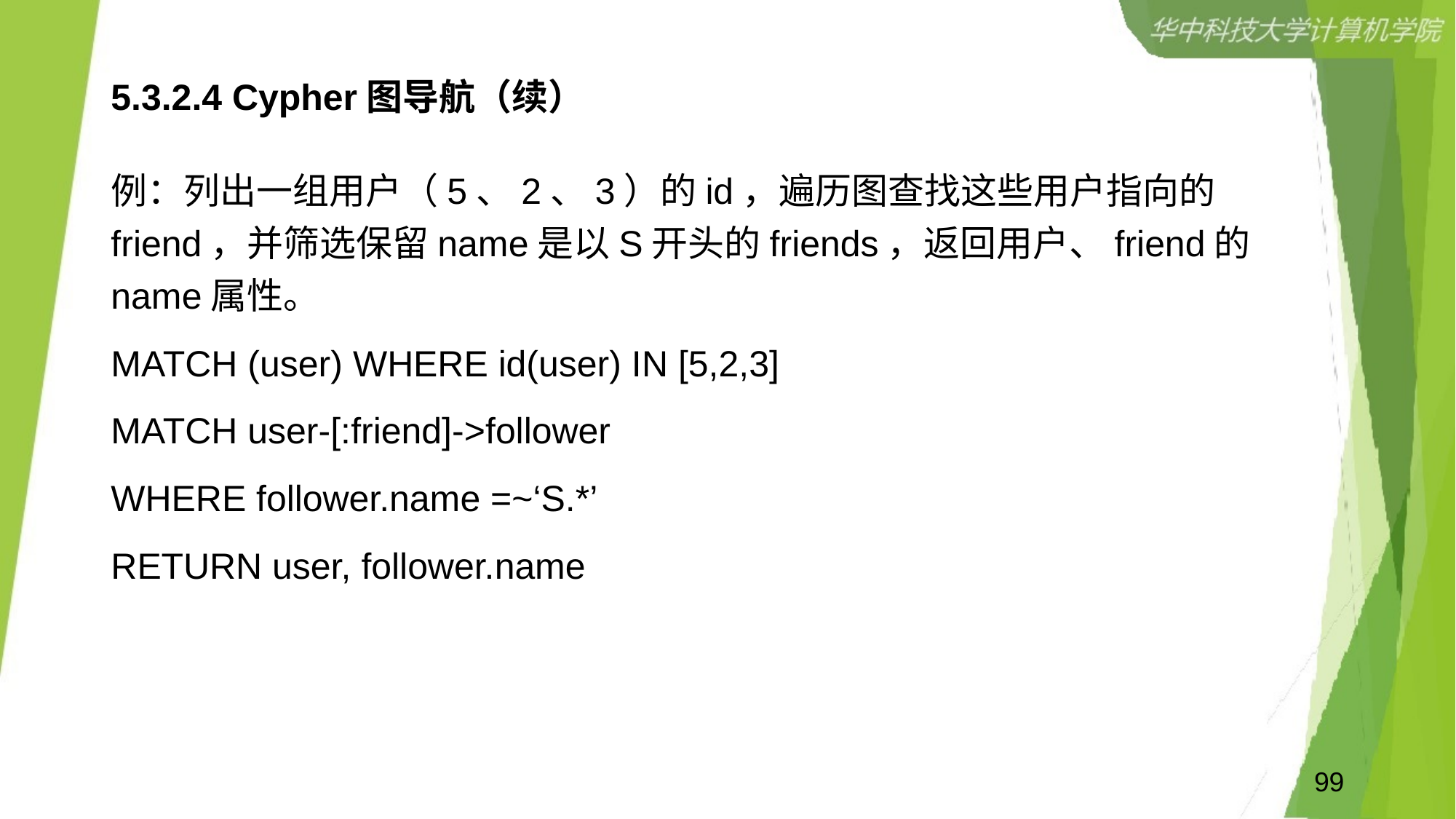

# 5.3.2.4 Cypher图导航（续）
例：列出一组用户（5、2、3）的id，遍历图查找这些用户指向的friend，并筛选保留name是以S开头的friends，返回用户、friend的name属性。
MATCH (user) WHERE id(user) IN [5,2,3]
MATCH user-[:friend]->follower
WHERE follower.name =~‘S.*’
RETURN user, follower.name
99